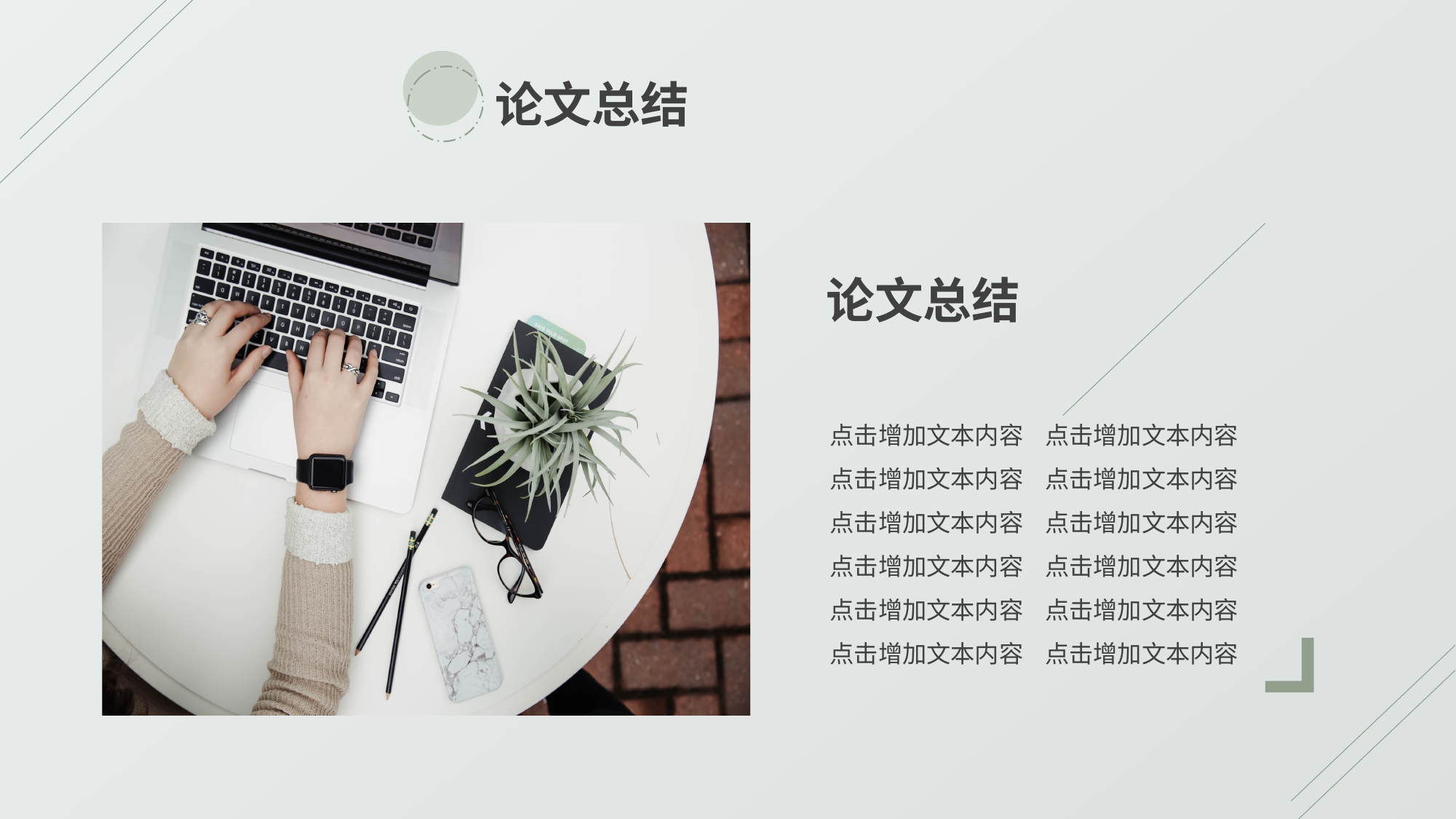

论文总结

论文总结
点击增加文本内容    点击增加文本内容
点击增加文本内容    点击增加文本内容
点击增加文本内容    点击增加文本内容
点击增加文本内容    点击增加文本内容
点击增加文本内容    点击增加文本内容
点击增加文本内容    点击增加文本内容